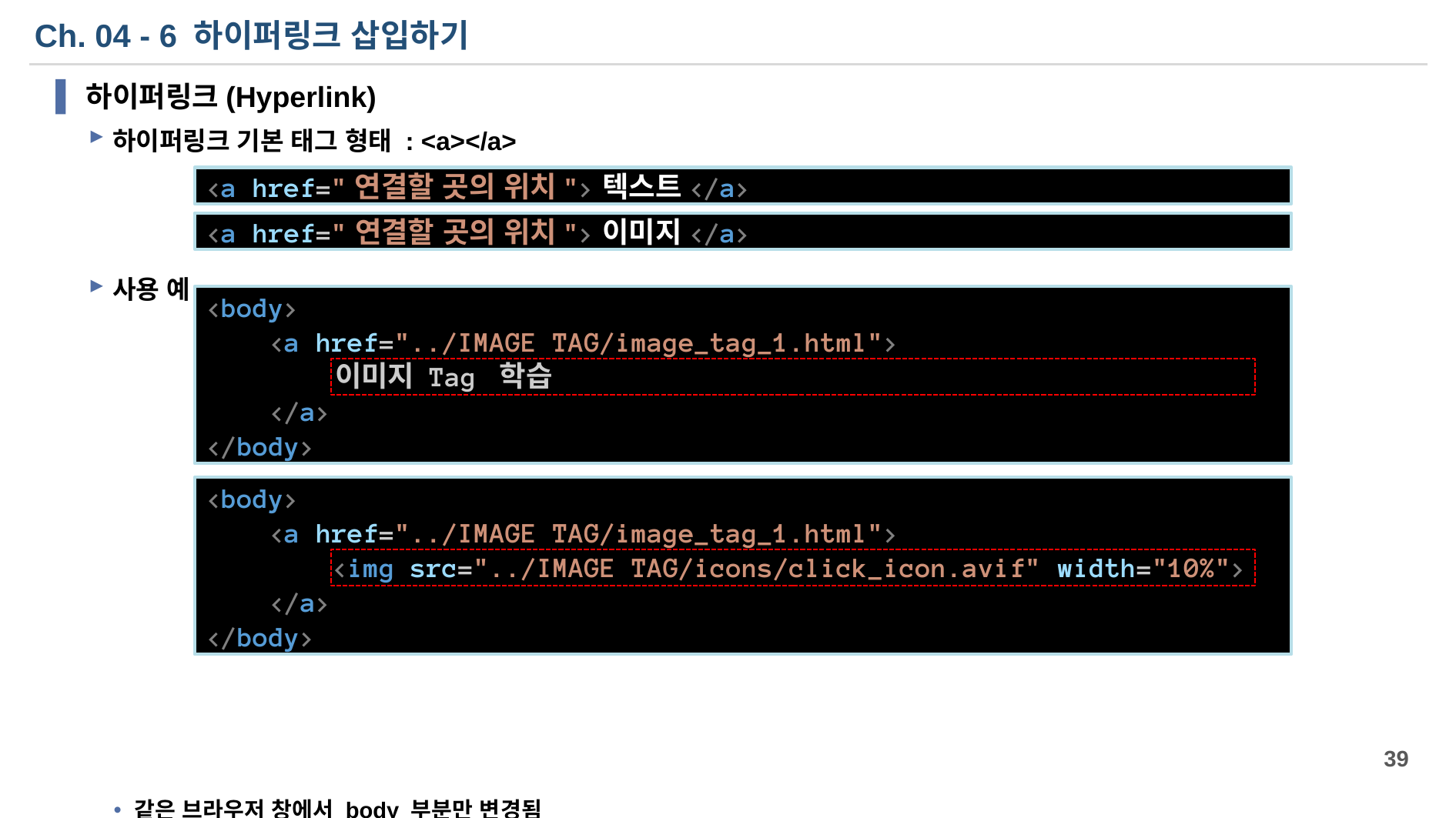

# Ch. 04 - 6 하이퍼링크 삽입하기
하이퍼링크(Hyperlink)
하이퍼링크 기본 태그 형태 : <a></a>

사용 예

같은 브라우저 창에서 body 부분만 변경됨
파일 이름 :  HTML CSS/HYPERLINK TAG/hyperlink_tag_1.html

<a href="연결할 곳의 위치">텍스트</a>
<a href="연결할 곳의 위치">이미지</a>
<body>
    <a href="../IMAGE TAG/image_tag_1.html">
	 이미지 Tag 학습
    </a>
</body>

<body>
    <a href="../IMAGE TAG/image_tag_1.html">
        <img src="../IMAGE TAG/icons/click_icon.avif" width="10%">
    </a>
</body>

39